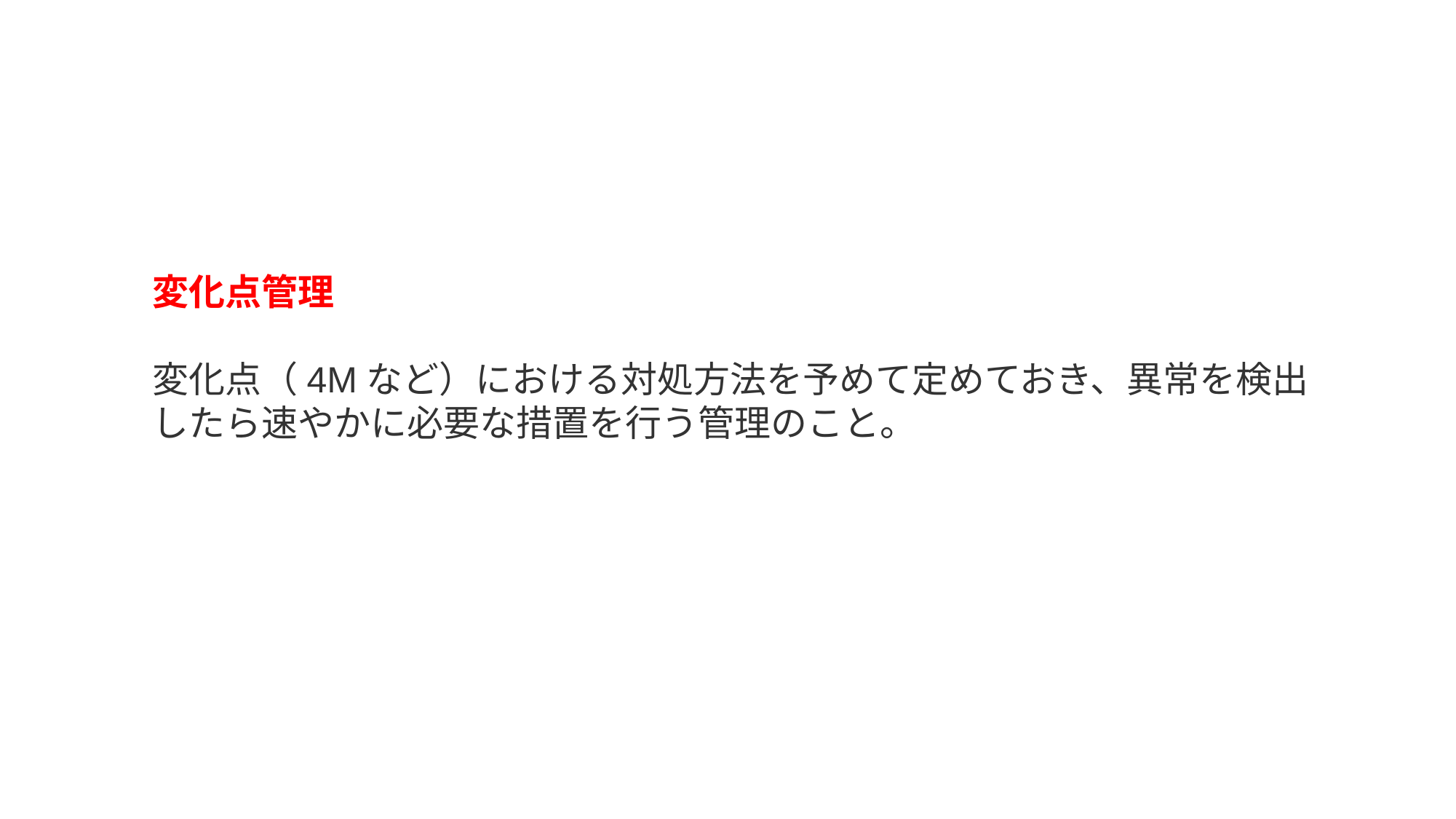

変化点管理

変化点（4Mなど）における対処方法を予めて定めておき、異常を検出したら速やかに必要な措置を行う管理のこと。